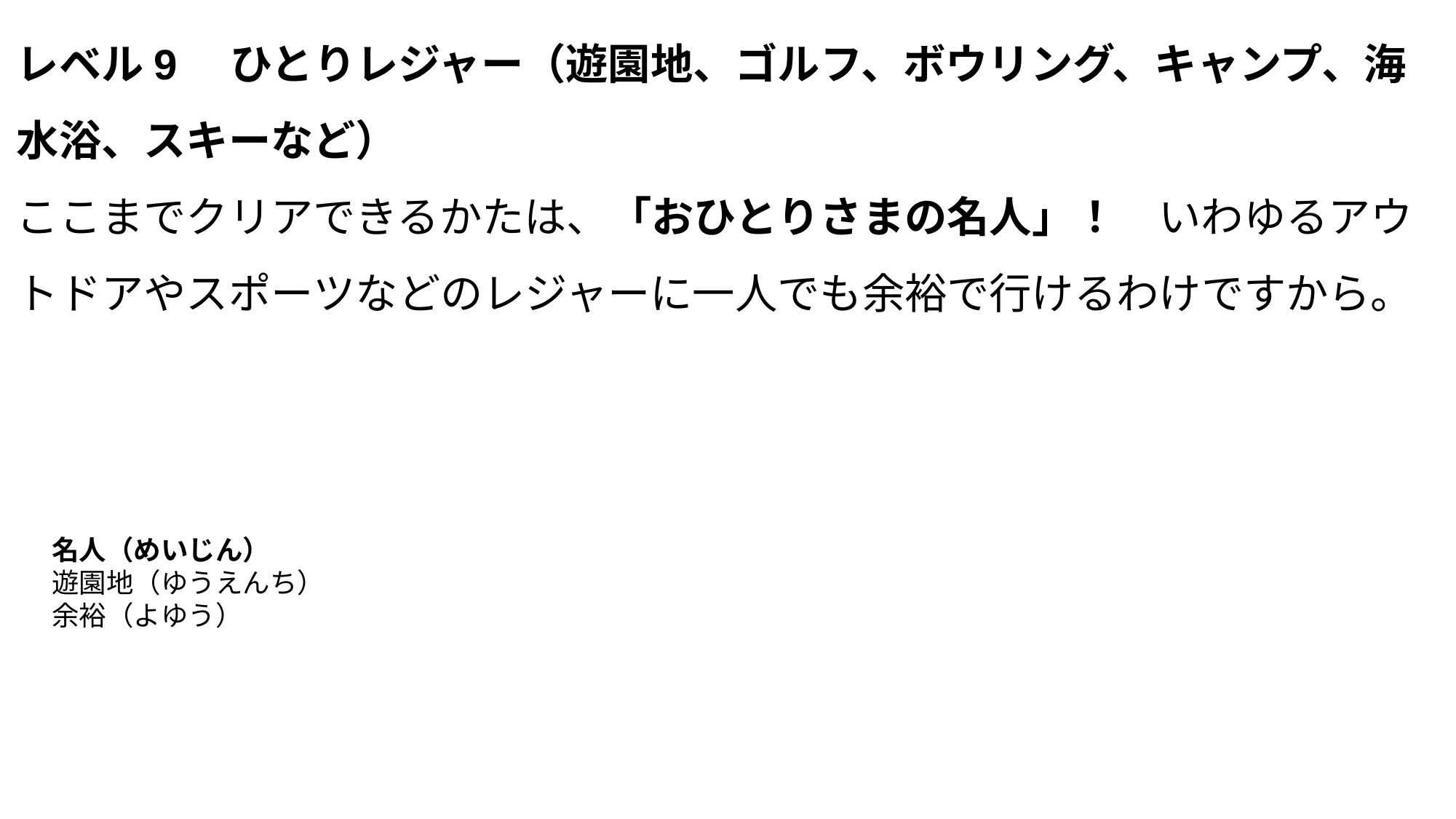

レベル9　ひとりレジャー（遊園地、ゴルフ、ボウリング、キャンプ、海水浴、スキーなど）
ここまでクリアできるかたは、「おひとりさまの名人」！　いわゆるアウトドアやスポーツなどのレジャーに一人でも余裕で行けるわけですから。
名人（めいじん）
遊園地（ゆうえんち）
余裕（よゆう）